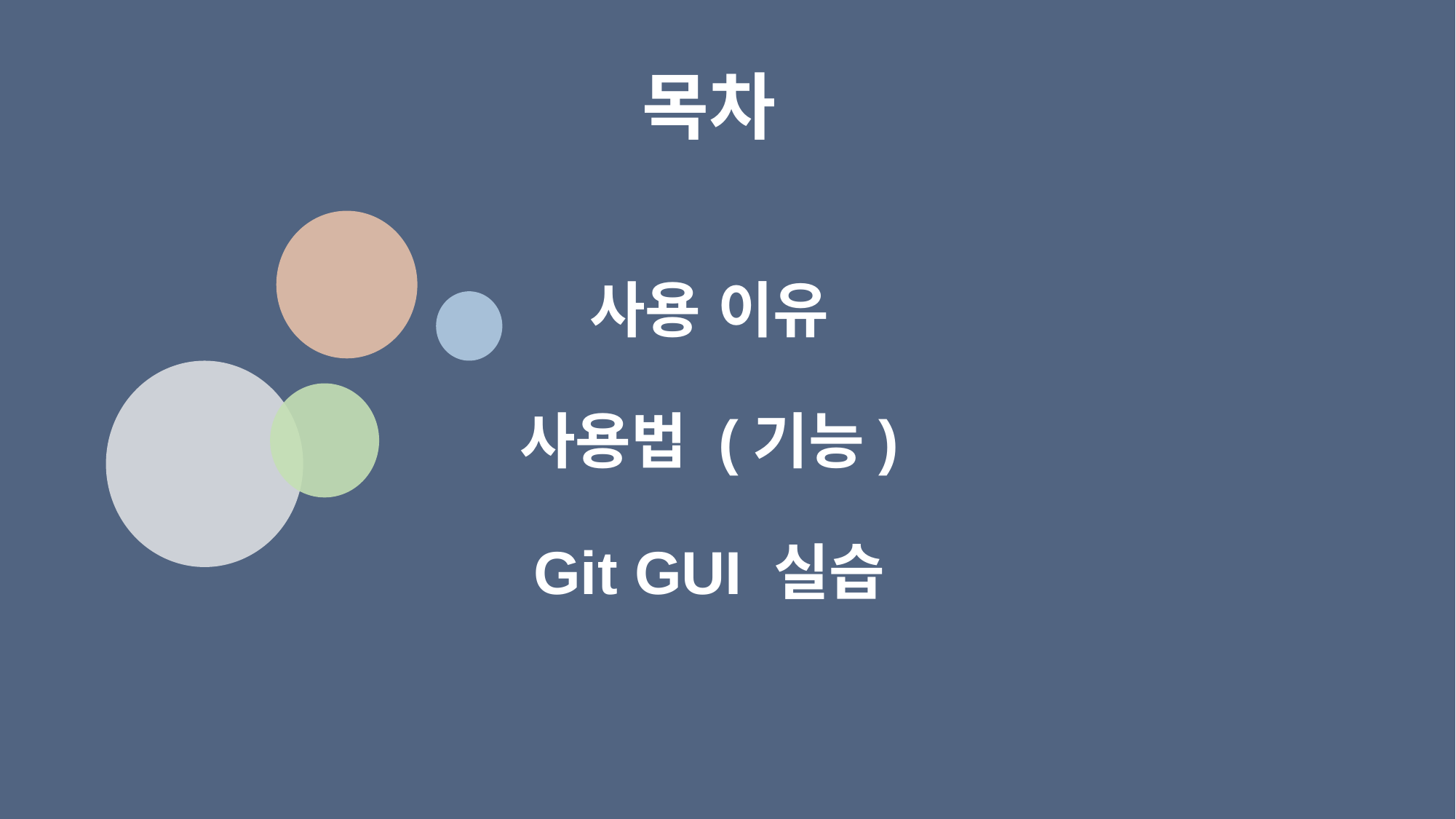

# 목차 사용 이유 사용법 (기능) Git GUI 실습